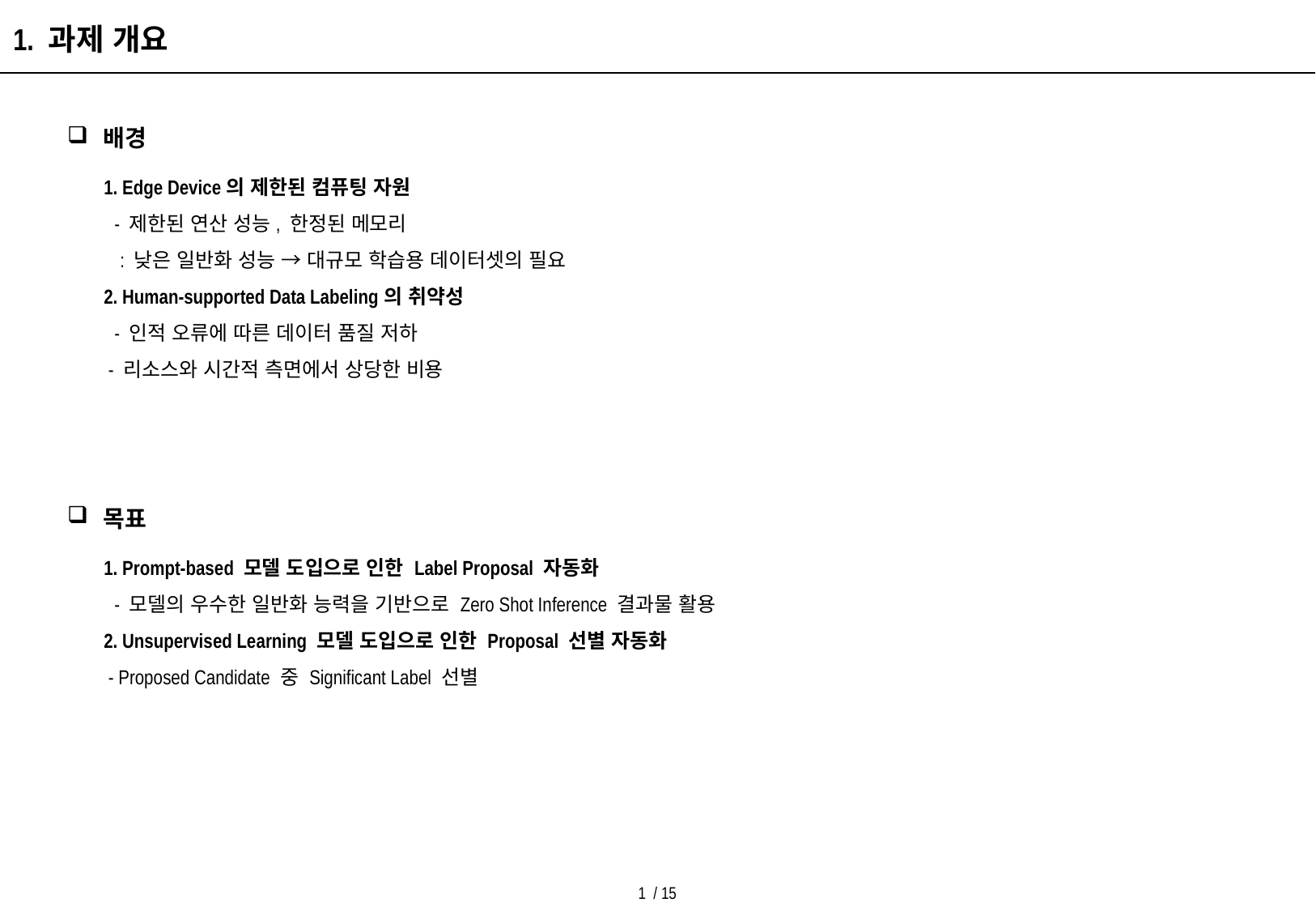

1. 과제 개요
 배경
1. Edge Device의 제한된 컴퓨팅 자원
 - 제한된 연산 성능, 한정된 메모리
  : 낮은 일반화 성능 → 대규모 학습용 데이터셋의 필요
2. Human-supported Data Labeling의 취약성
 - 인적 오류에 따른 데이터 품질 저하
 - 리소스와 시간적 측면에서 상당한 비용
 목표
1. Prompt-based 모델 도입으로 인한 Label Proposal 자동화
 - 모델의 우수한 일반화 능력을 기반으로 Zero Shot Inference 결과물 활용
2. Unsupervised Learning 모델 도입으로 인한 Proposal 선별 자동화
 - Proposed Candidate 중 Significant Label 선별
1  / 15